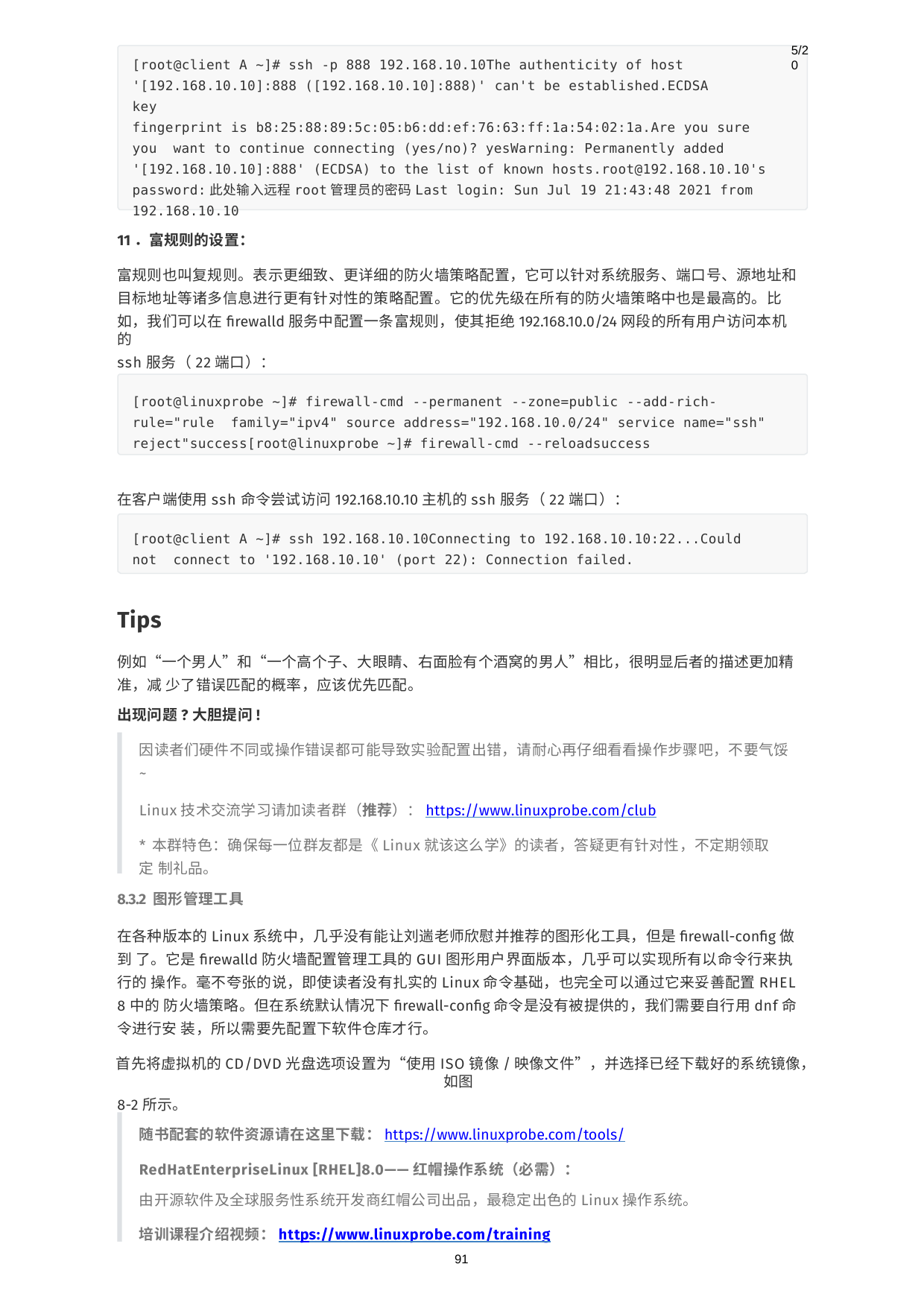

5/20

[root@client A ~]# ssh -p 888 192.168.10.10The authenticity of host  '[192.168.10.10]:888 ([192.168.10.10]:888)' can't be established.ECDSA key
fingerprint is b8:25:88:89:5c:05:b6:dd:ef:76:63:ff:1a:54:02:1a.Are you sure you  want to continue connecting (yes/no)? yesWarning: Permanently added  '[192.168.10.10]:888' (ECDSA) to the list of known hosts.root@192.168.10.10's  password:此处输入远程root管理员的密码Last login: Sun Jul 19 21:43:48 2021 from
192.168.10.10
11．富规则的设置：
富规则也叫复规则。表示更细致、更详细的防火墙策略配置，它可以针对系统服务、端口号、源地址和 目标地址等诸多信息进行更有针对性的策略配置。它的优先级在所有的防火墙策略中也是最高的。比
如，我们可以在firewalld服务中配置一条富规则，使其拒绝192.168.10.0/24网段的所有用户访问本机的
ssh服务（22端口）：

[root@linuxprobe ~]# firewall-cmd --permanent --zone=public --add-rich-rule="rule  family="ipv4" source address="192.168.10.0/24" service name="ssh"  reject"success[root@linuxprobe ~]# firewall-cmd --reloadsuccess

在客户端使用ssh命令尝试访问192.168.10.10主机的ssh服务（22端口）：

[root@client A ~]# ssh 192.168.10.10Connecting to 192.168.10.10:22...Could not  connect to '192.168.10.10' (port 22): Connection failed.

Tips
例如“一个男人”和“一个高个子、大眼睛、右面脸有个酒窝的男人”相比，很明显后者的描述更加精准，减 少了错误匹配的概率，应该优先匹配。

出现问题?大胆提问!
因读者们硬件不同或操作错误都可能导致实验配置出错，请耐心再仔细看看操作步骤吧，不要气馁
~

Linux技术交流学习请加读者群（推荐）：https://www.linuxprobe.com/club
*本群特色：确保每一位群友都是《Linux就该这么学》的读者，答疑更有针对性，不定期领取定 制礼品。

8.3.2 图形管理工具
在各种版本的Linux系统中，几乎没有能让刘遄老师欣慰并推荐的图形化工具，但是firewall-config做到 了。它是firewalld防火墙配置管理工具的GUI图形用户界面版本，几乎可以实现所有以命令行来执行的 操作。毫不夸张的说，即使读者没有扎实的Linux命令基础，也完全可以通过它来妥善配置RHEL 8中的 防火墙策略。但在系统默认情况下firewall-config命令是没有被提供的，我们需要自行用dnf命令进行安 装，所以需要先配置下软件仓库才行。
首先将虚拟机的CD/DVD光盘选项设置为“使用ISO镜像/映像文件”，并选择已经下载好的系统镜像，如图
8-2所示。

随书配套的软件资源请在这里下载：https://www.linuxprobe.com/tools/
RedHatEnterpriseLinux [RHEL]8.0——红帽操作系统（必需）：

由开源软件及全球服务性系统开发商红帽公司出品，最稳定出色的Linux操作系统。
培训课程介绍视频：https://www.linuxprobe.com/training

91